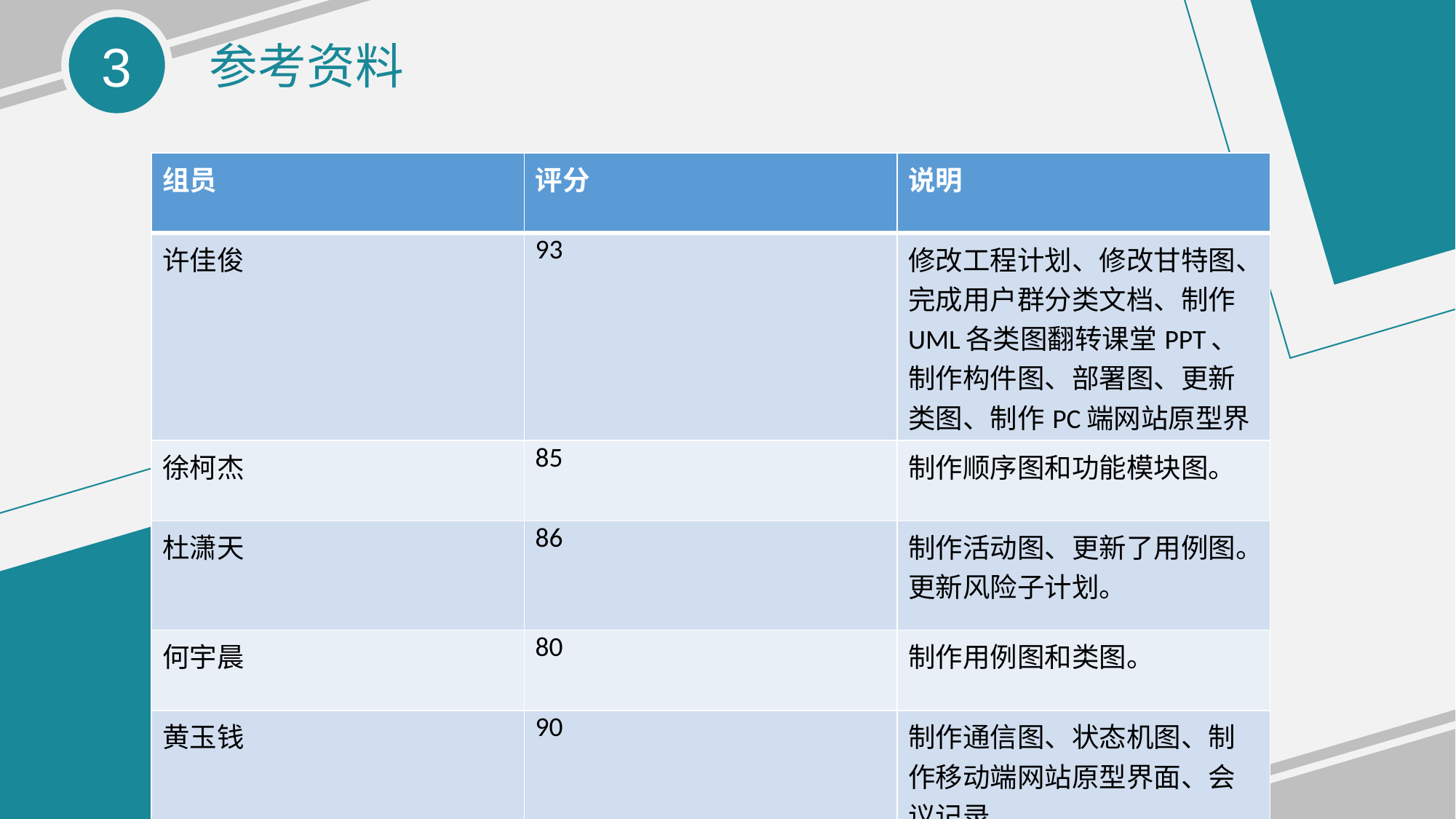

参考资料
| 组员 | 评分 | 说明 |
| --- | --- | --- |
| 许佳俊 | 93 | 修改工程计划、修改甘特图、完成用户群分类文档、制作UML各类图翻转课堂PPT、制作构件图、部署图、更新类图、制作PC端网站原型界面。 |
| 徐柯杰 | 85 | 制作顺序图和功能模块图。 |
| 杜潇天 | 86 | 制作活动图、更新了用例图。更新风险子计划。 |
| 何宇晨 | 80 | 制作用例图和类图。 |
| 黄玉钱 | 90 | 制作通信图、状态机图、制作移动端网站原型界面、会议记录。 |